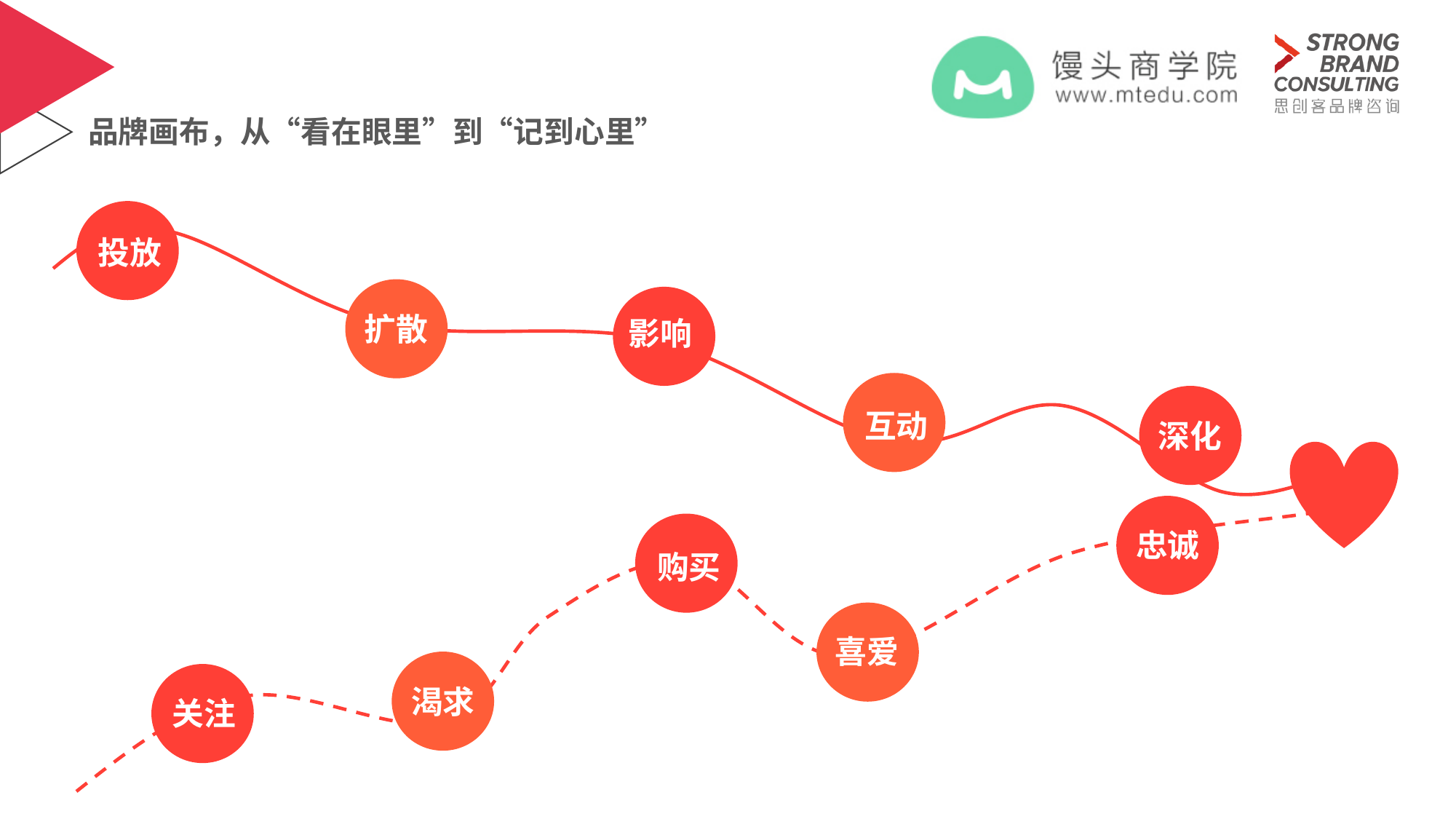

在“看在眼里”和“记到心里”之间（？），我们需要。。。。
# 品牌画布，从“看在眼里”到“记到心里”

投放

扩散
影响

互动
深化

v

忠诚
购买

喜爱

渴求
关注